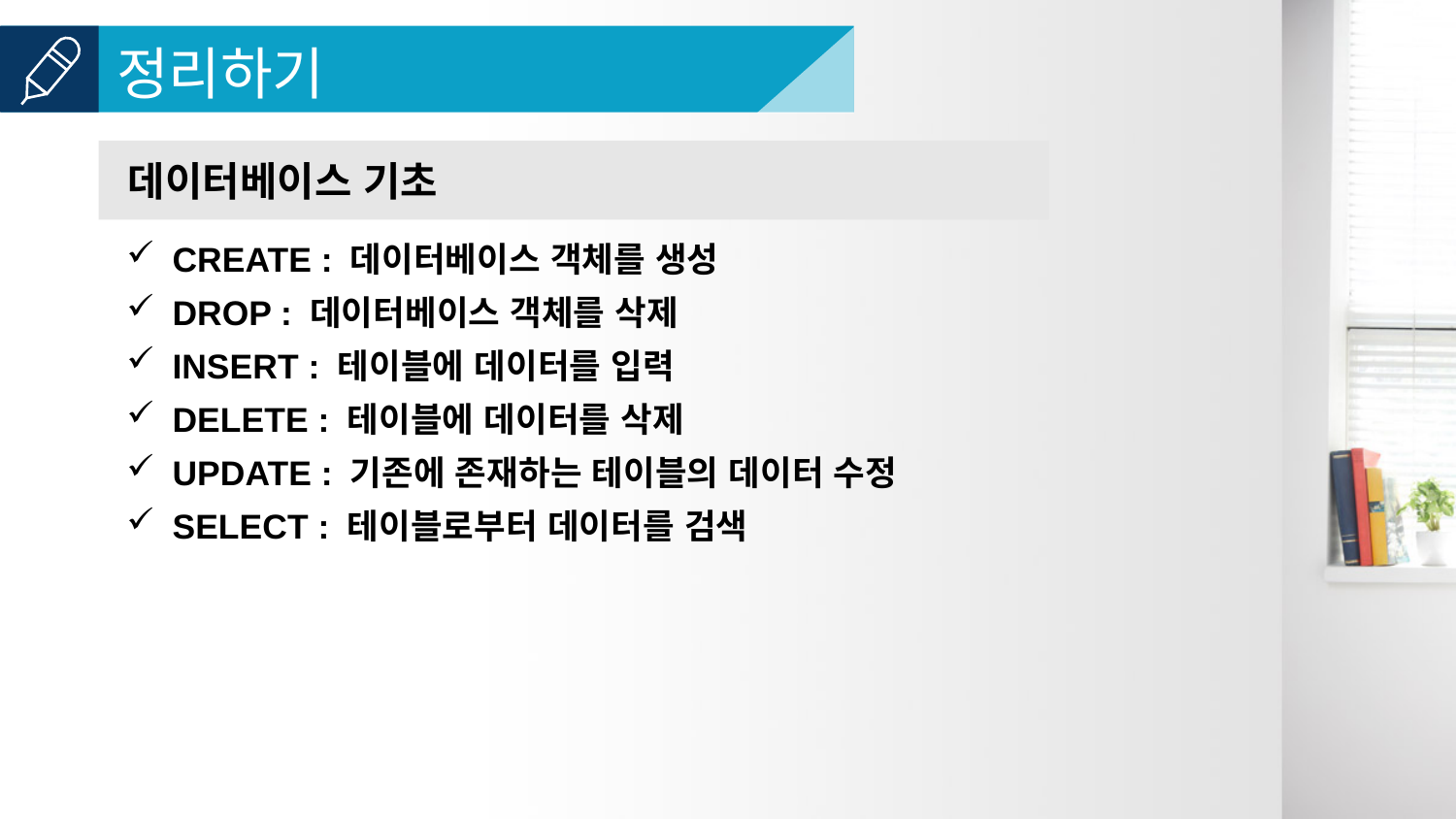

데이터베이스 기초
CREATE : 데이터베이스 객체를 생성
DROP : 데이터베이스 객체를 삭제
INSERT : 테이블에 데이터를 입력
DELETE : 테이블에 데이터를 삭제
UPDATE : 기존에 존재하는 테이블의 데이터 수정
SELECT : 테이블로부터 데이터를 검색